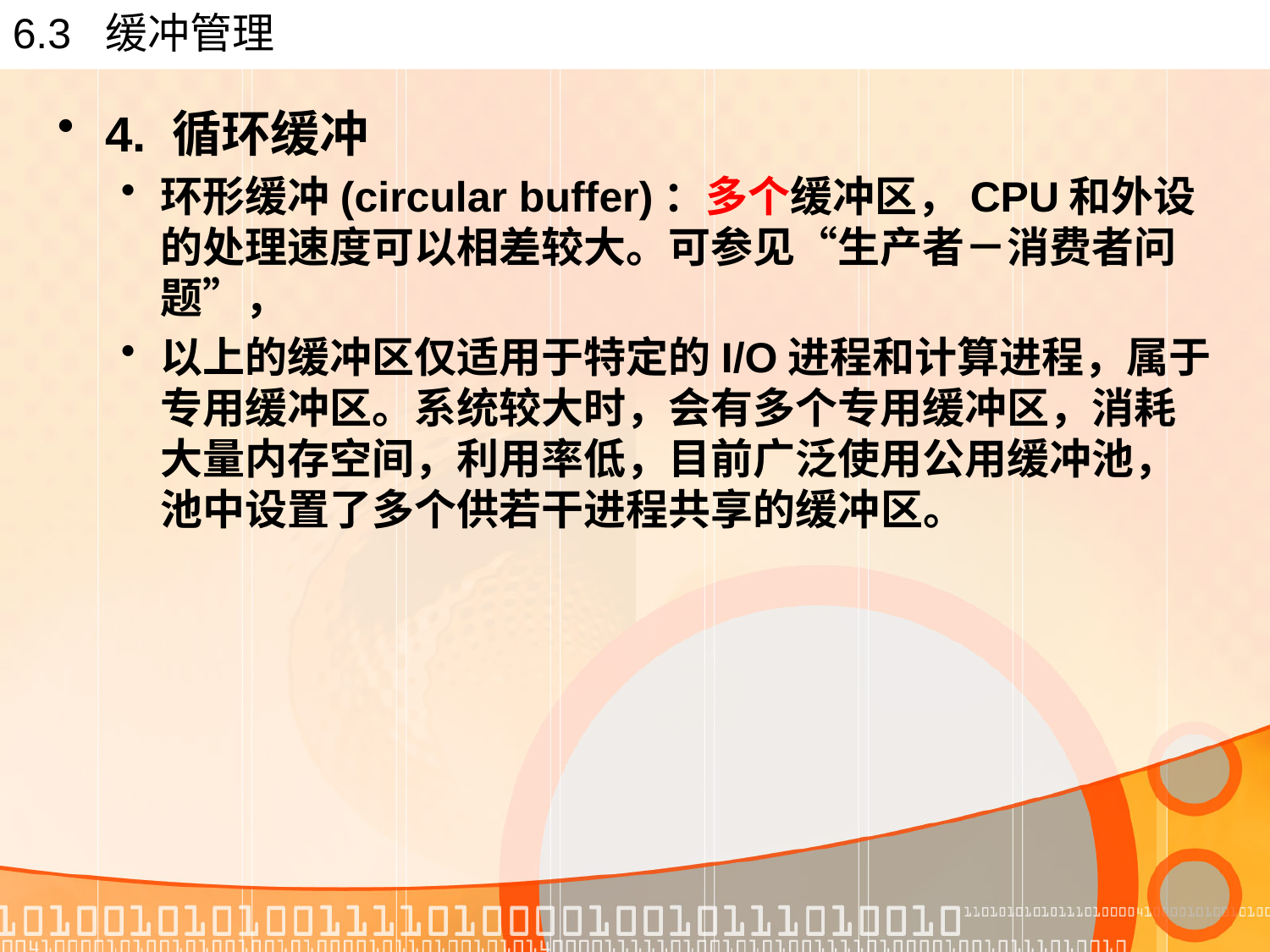

# 6.3  缓冲管理
4. 循环缓冲
环形缓冲(circular buffer)：多个缓冲区，CPU和外设的处理速度可以相差较大。可参见“生产者－消费者问题”，
以上的缓冲区仅适用于特定的I/O进程和计算进程，属于专用缓冲区。系统较大时，会有多个专用缓冲区，消耗大量内存空间，利用率低，目前广泛使用公用缓冲池，池中设置了多个供若干进程共享的缓冲区。